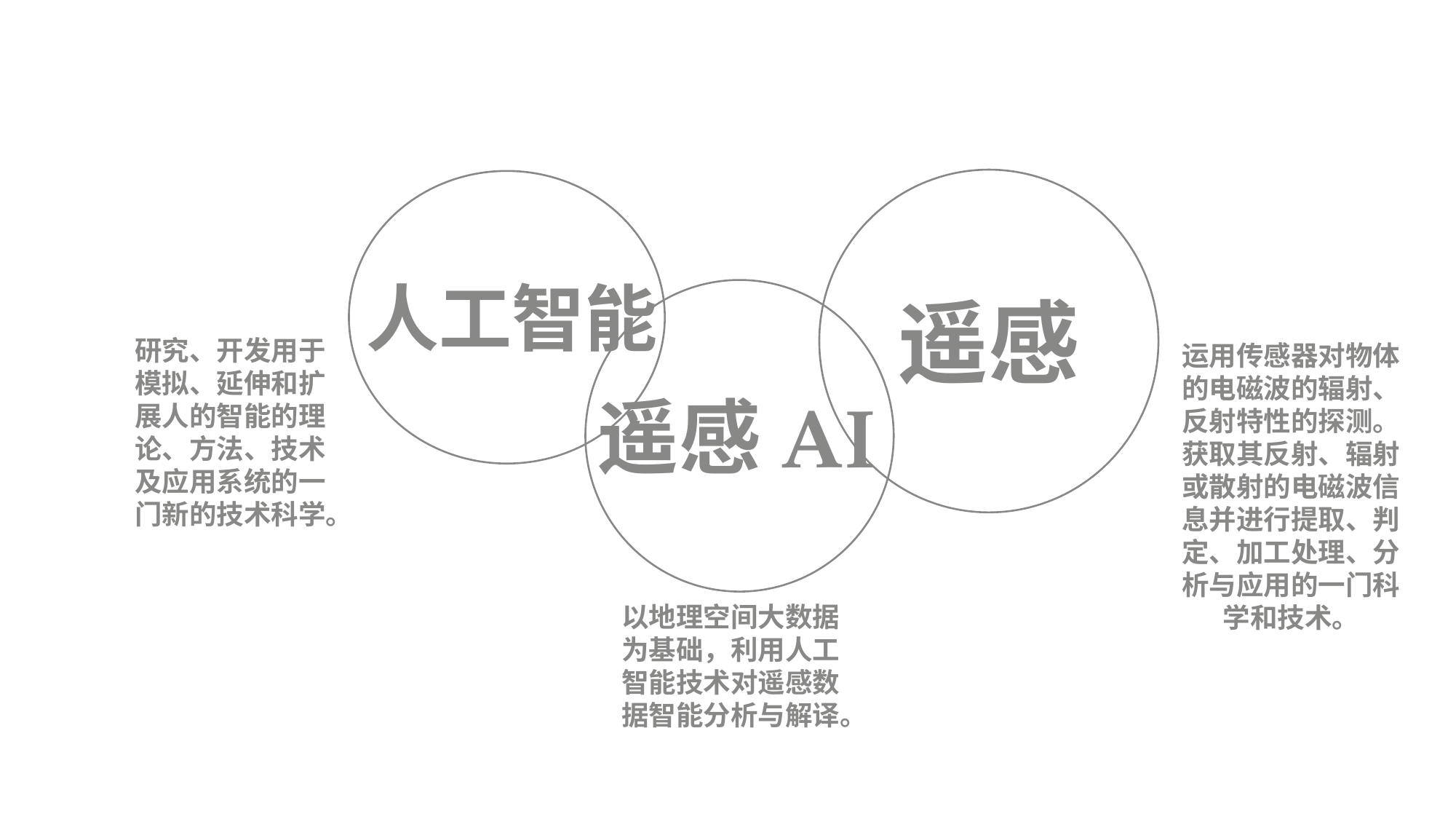

人工智能

遥感
研究、开发用于模拟、延伸和扩展人的智能的理论、方法、技术及应用系统的一门新的技术科学。
运用传感器对物体的电磁波的辐射、反射特性的探测。获取其反射、辐射或散射的电磁波信息并进行提取、判定、加工处理、分析与应用的一门科学和技术。
遥感AI
以地理空间大数据为基础，利用人工智能技术对遥感数据智能分析与解译。